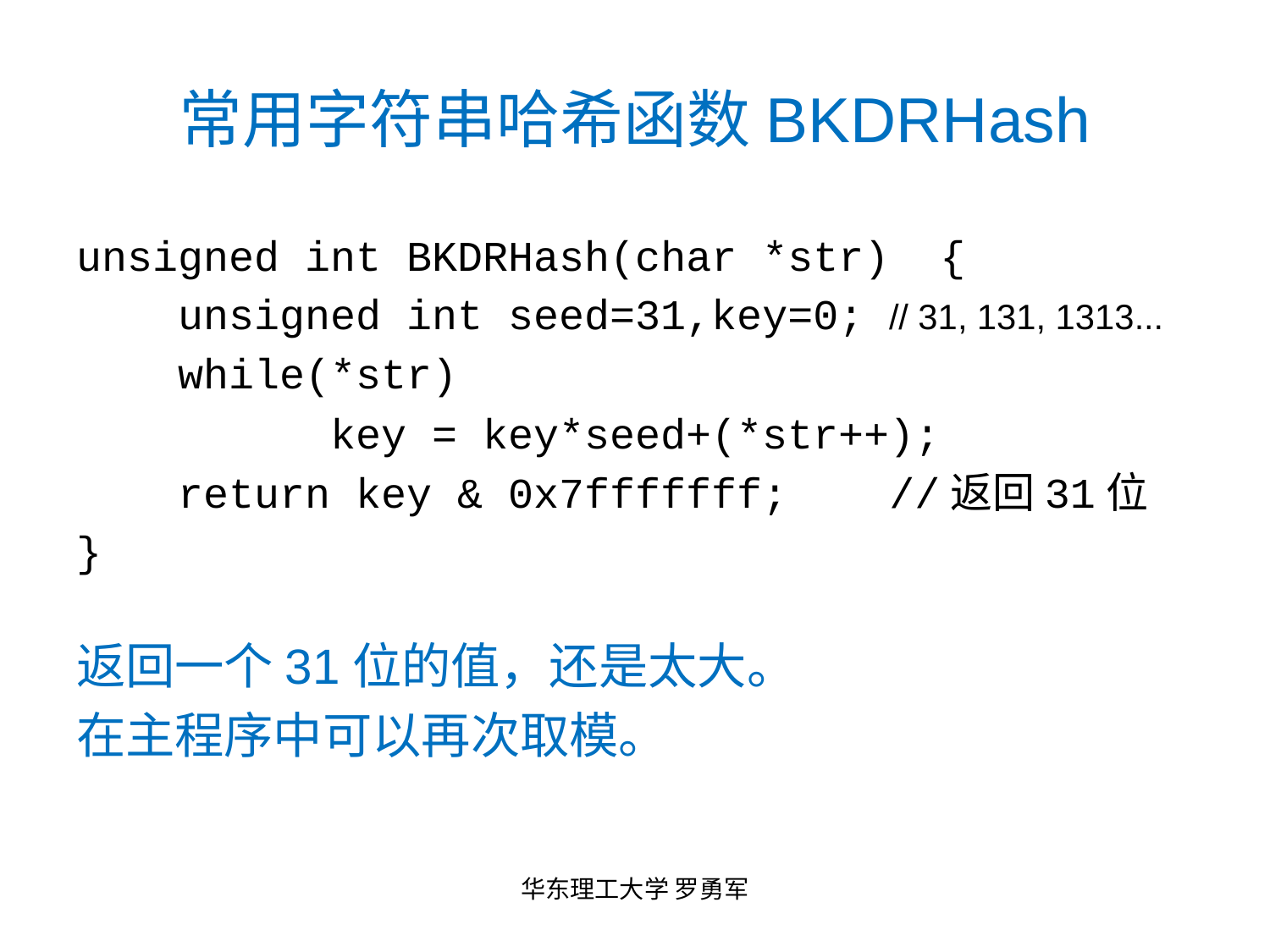

# 常用字符串哈希函数BKDRHash
unsigned int BKDRHash(char *str)  {
    unsigned int seed=31,key=0; // 31, 131, 1313...
    while(*str)
          key = key*seed+(*str++);
    return key & 0x7fffffff;    //返回31位
}

返回一个31位的值，还是太大。
在主程序中可以再次取模。
华东理工大学 罗勇军